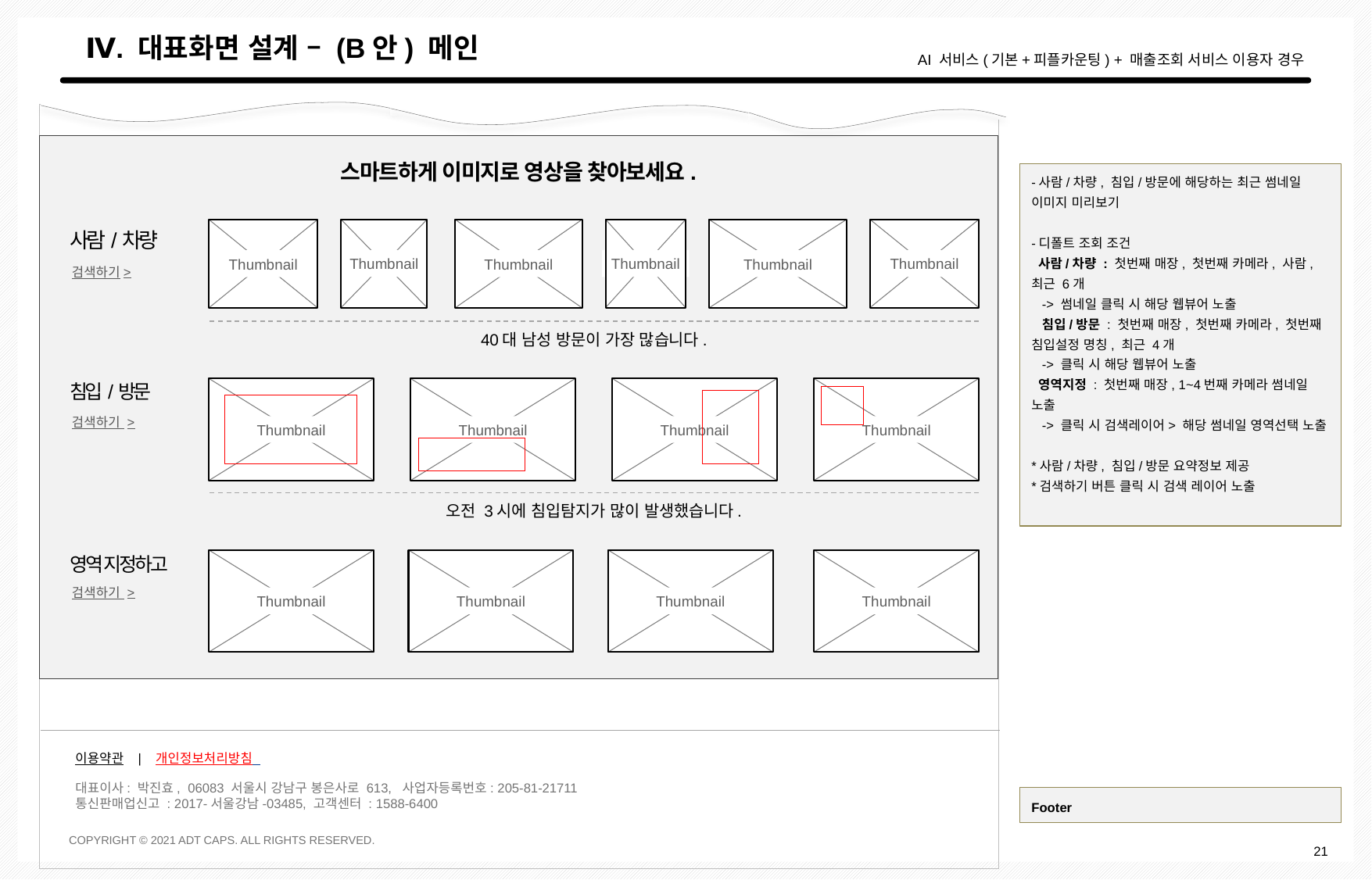

# Ⅳ. 대표화면 설계 – (B안) 메인
AI 서비스(기본+피플카운팅) + 매출조회 서비스 이용자 경우

스마트하게 이미지로 영상을 찾아보세요.
-사람/차량, 침입/방문에 해당하는 최근 썸네일 이미지 미리보기

-디폴트 조회 조건
 사람/차량 : 첫번째 매장, 첫번째 카메라, 사람, 최근 6개
  -> 썸네일 클릭 시 해당 웹뷰어 노출
  침입/방문 : 첫번째 매장, 첫번째 카메라, 첫번째 침입설정 명칭, 최근 4개
  -> 클릭 시 해당 웹뷰어 노출
 영역지정 : 첫번째 매장, 1~4번째 카메라 썸네일 노출
  -> 클릭 시 검색레이어> 해당 썸네일 영역선택 노출

*사람/차량, 침입/방문 요약정보 제공
*검색하기 버튼 클릭 시 검색 레이어 노출
사람/차량

Thumbnail

Thumbnail

Thumbnail

Thumbnail

Thumbnail

Thumbnail

검색하기>
40대 남성 방문이 가장 많습니다.
침입/방문

Thumbnail

Thumbnail

Thumbnail

Thumbnail

검색하기 >

오전 3시에 침입탐지가 많이 발생했습니다.
영역 지정하고

Thumbnail

Thumbnail

Thumbnail

Thumbnail

검색하기 >
이용약관   |   개인정보처리방침
대표이사: 박진효,  06083 서울시 강남구 봉은사로 613,  사업자등록번호: 205-81-21711
통신판매업신고 : 2017-서울강남-03485, 고객센터 : 1588-6400
COPYRIGHT © 2021 ADT CAPS. ALL RIGHTS RESERVED.
Footer